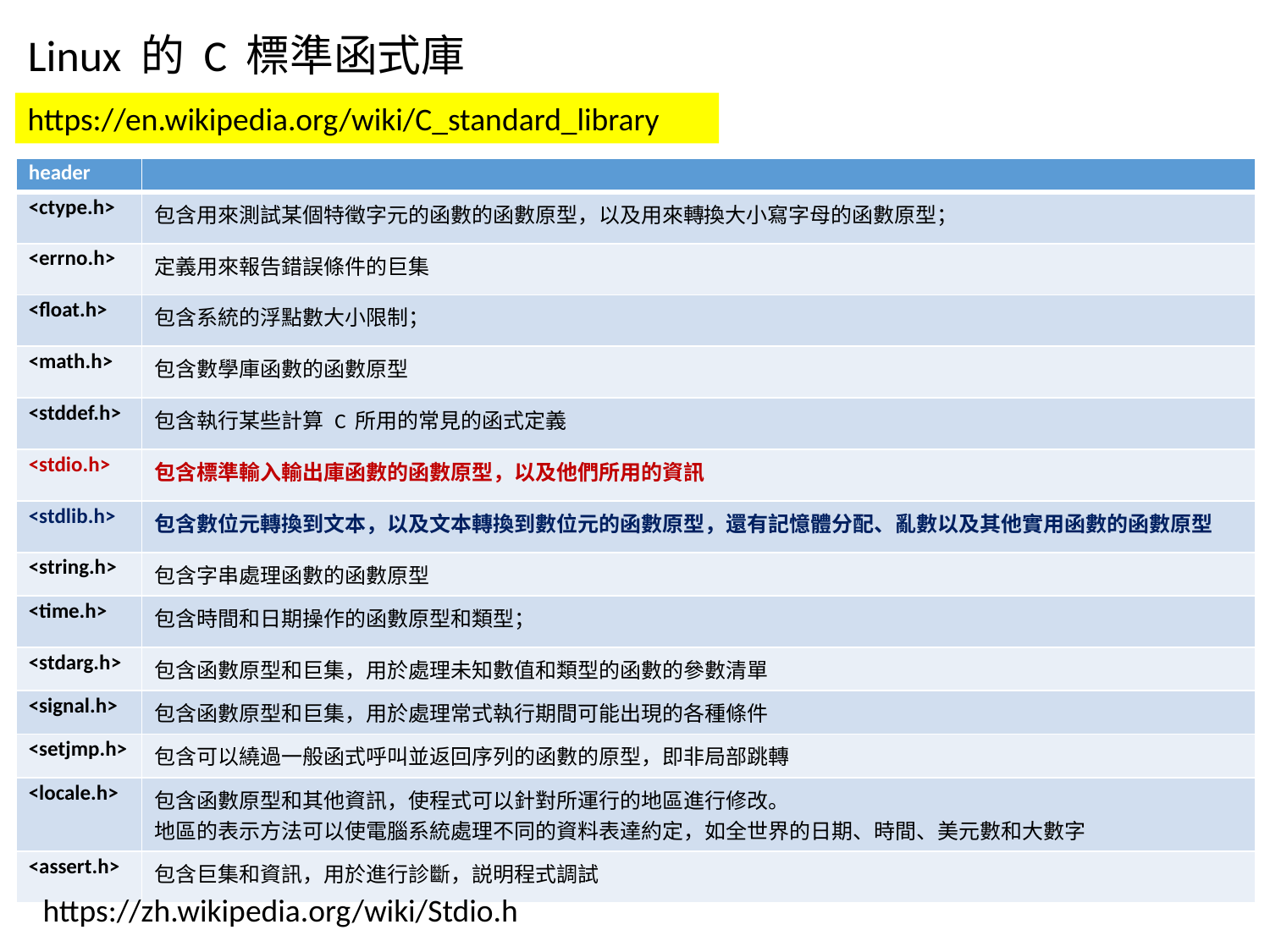

# Linux 的 C 標準函式庫
https://en.wikipedia.org/wiki/C_standard_library
| header |  |
| --- | --- |
| <ctype.h> | 包含用來測試某個特徵字元的函數的函數原型，以及用來轉換大小寫字母的函數原型； |
| <errno.h> | 定義用來報告錯誤條件的巨集 |
| <float.h> | 包含系統的浮點數大小限制； |
| <math.h> | 包含數學庫函數的函數原型 |
| <stddef.h> | 包含執行某些計算 C 所用的常見的函式定義 |
| <stdio.h> | 包含標準輸入輸出庫函數的函數原型，以及他們所用的資訊 |
| <stdlib.h> | 包含數位元轉換到文本，以及文本轉換到數位元的函數原型，還有記憶體分配、亂數以及其他實用函數的函數原型 |
| <string.h> | 包含字串處理函數的函數原型 |
| <time.h> | 包含時間和日期操作的函數原型和類型； |
| <stdarg.h> | 包含函數原型和巨集，用於處理未知數值和類型的函數的參數清單 |
| <signal.h> | 包含函數原型和巨集，用於處理常式執行期間可能出現的各種條件 |
| <setjmp.h> | 包含可以繞過一般函式呼叫並返回序列的函數的原型，即非局部跳轉 |
| <locale.h> | 包含函數原型和其他資訊，使程式可以針對所運行的地區進行修改。 地區的表示方法可以使電腦系統處理不同的資料表達約定，如全世界的日期、時間、美元數和大數字 |
| <assert.h> | 包含巨集和資訊，用於進行診斷，説明程式調試 |
https://zh.wikipedia.org/wiki/Stdio.h